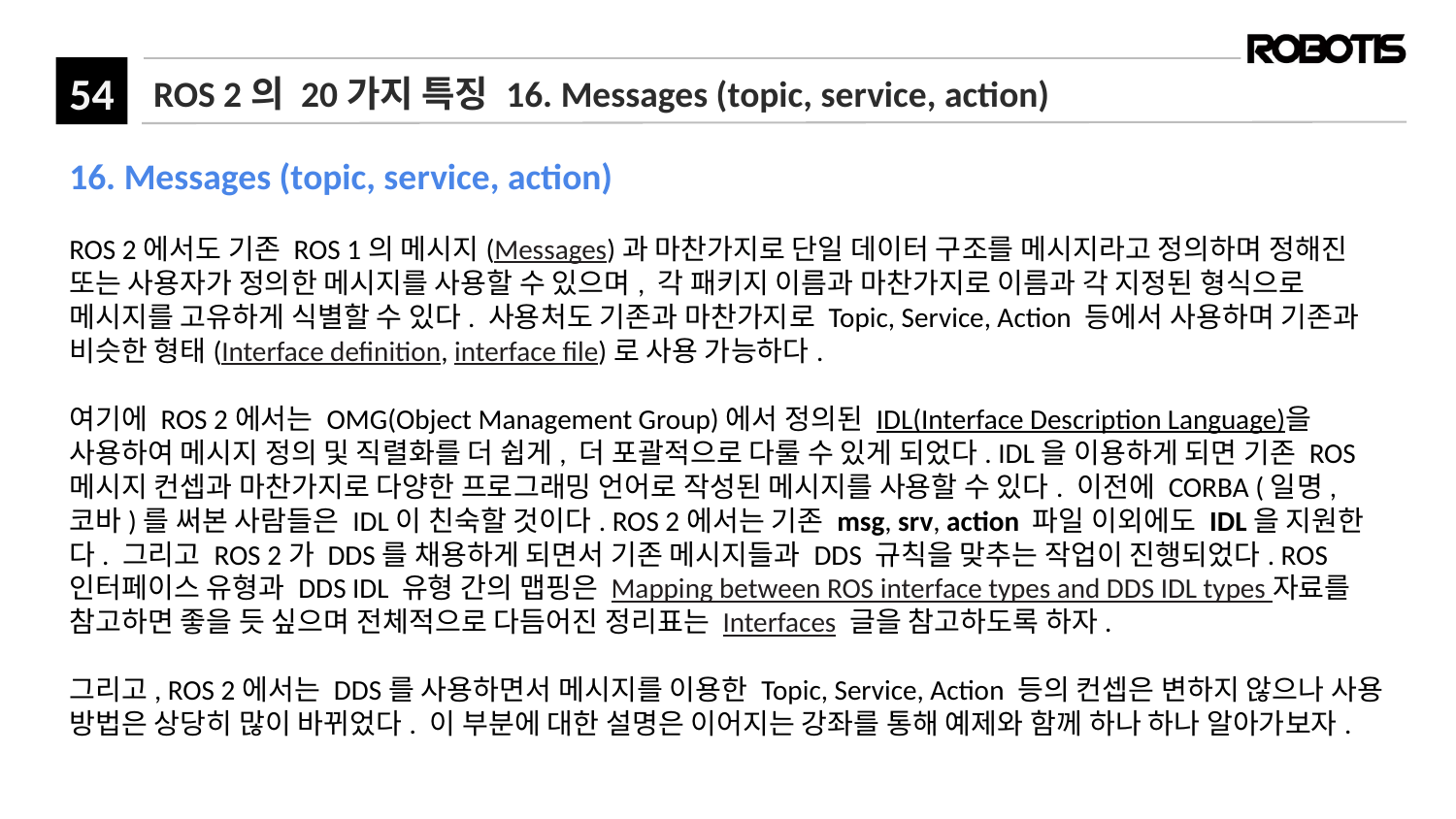

# ROS 2의 20가지 특징 16. Messages (topic, service, action)
16. Messages (topic, service, action)

ROS 2에서도 기존 ROS 1의 메시지(Messages)과 마찬가지로 단일 데이터 구조를 메시지라고 정의하며 정해진 또는 사용자가 정의한 메시지를 사용할 수 있으며, 각 패키지 이름과 마찬가지로 이름과 각 지정된 형식으로 메시지를 고유하게 식별할 수 있다. 사용처도 기존과 마찬가지로 Topic, Service, Action 등에서 사용하며 기존과 비슷한 형태(Interface definition, interface file)로 사용 가능하다.

여기에 ROS 2에서는 OMG(Object Management Group)에서 정의된 IDL(Interface Description Language)을 사용하여 메시지 정의 및 직렬화를 더 쉽게, 더 포괄적으로 다룰 수 있게 되었다. IDL을 이용하게 되면 기존 ROS 메시지 컨셉과 마찬가지로 다양한 프로그래밍 언어로 작성된 메시지를 사용할 수 있다. 이전에 CORBA (일명, 코바)를 써본 사람들은 IDL이 친숙할 것이다. ROS 2에서는 기존 msg, srv, action 파일 이외에도 IDL을 지원한다. 그리고 ROS 2가 DDS를 채용하게 되면서 기존 메시지들과 DDS 규칙을 맞추는 작업이 진행되었다. ROS 인터페이스 유형과 DDS IDL 유형 간의 맵핑은 Mapping between ROS interface types and DDS IDL types 자료를 참고하면 좋을 듯 싶으며 전체적으로 다듬어진 정리표는 Interfaces 글을 참고하도록 하자.

그리고, ROS 2에서는 DDS를 사용하면서 메시지를 이용한 Topic, Service, Action 등의 컨셉은 변하지 않으나 사용 방법은 상당히 많이 바뀌었다. 이 부분에 대한 설명은 이어지는 강좌를 통해 예제와 함께 하나 하나 알아가보자.